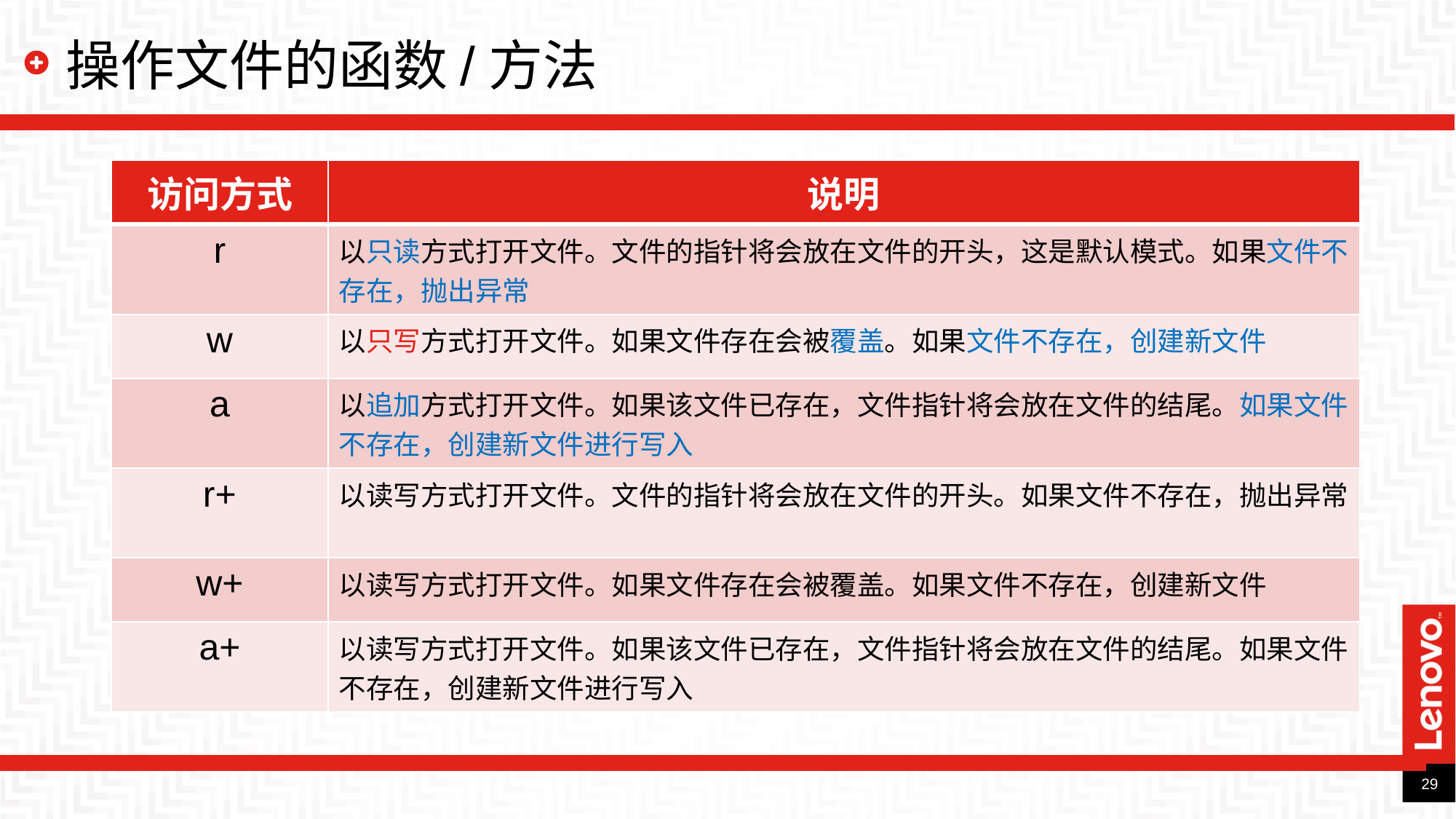

# 操作文件的函数/方法
| 访问方式 | 说明 |
| --- | --- |
| r | 以只读方式打开文件。文件的指针将会放在文件的开头，这是默认模式。如果文件不存在，抛出异常 |
| w | 以只写方式打开文件。如果文件存在会被覆盖。如果文件不存在，创建新文件 |
| a | 以追加方式打开文件。如果该文件已存在，文件指针将会放在文件的结尾。如果文件不存在，创建新文件进行写入 |
| r+ | 以读写方式打开文件。文件的指针将会放在文件的开头。如果文件不存在，抛出异常 |
| w+ | 以读写方式打开文件。如果文件存在会被覆盖。如果文件不存在，创建新文件 |
| a+ | 以读写方式打开文件。如果该文件已存在，文件指针将会放在文件的结尾。如果文件不存在，创建新文件进行写入 |